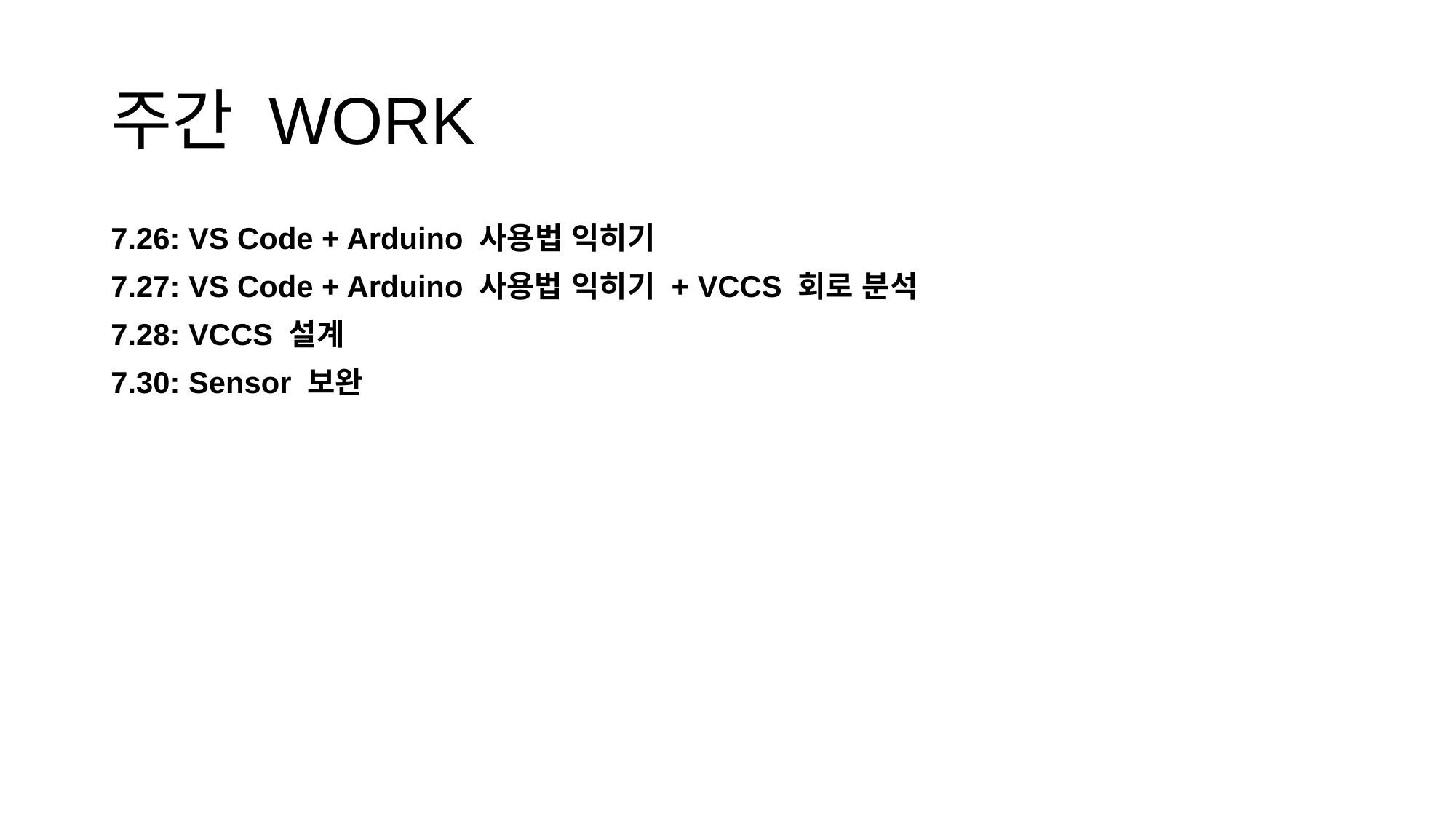

# 주간 WORK
7.26: VS Code + Arduino 사용법 익히기
7.27: VS Code + Arduino 사용법 익히기 + VCCS 회로 분석
7.28: VCCS 설계
7.30: Sensor 보완